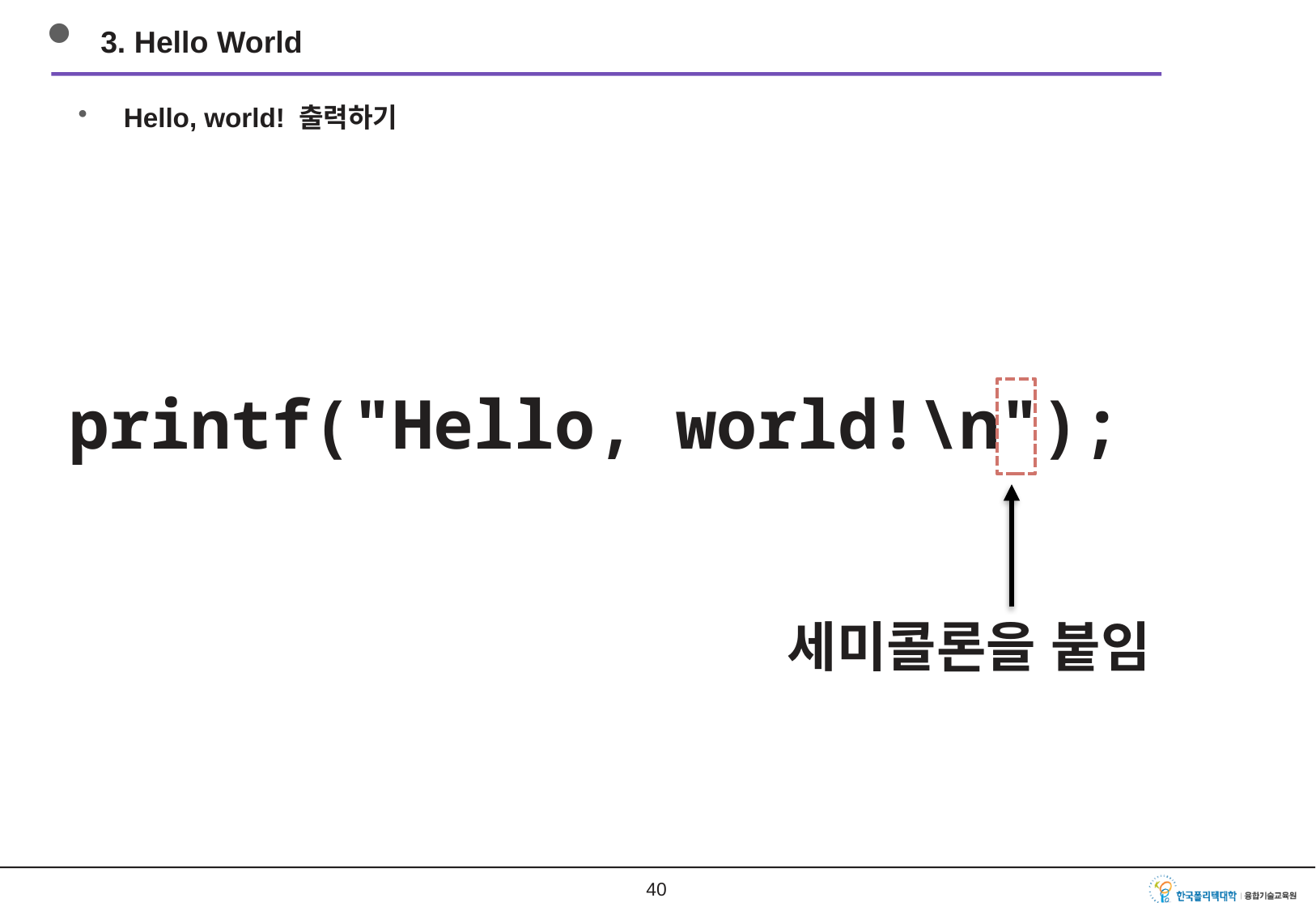

3. Hello World
Hello, world! 출력하기
printf("Hello, world!\n");

세미콜론을 붙임
40